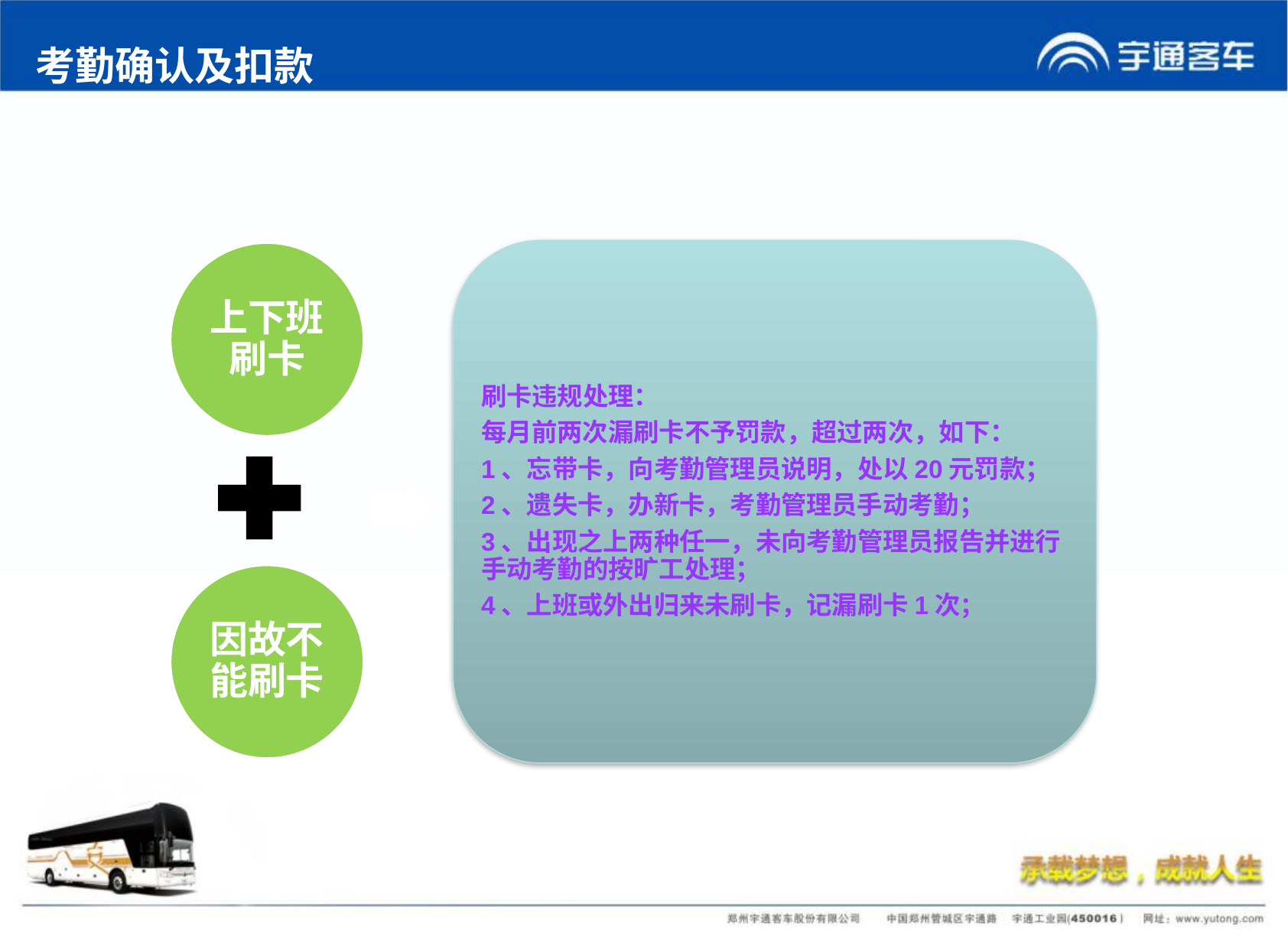

#

考勤确认及扣款
上下班刷卡

因故不能刷卡

刷卡违规处理：
每月前两次漏刷卡不予罚款，超过两次，如下：
1、忘带卡，向考勤管理员说明，处以20元罚款；
2、遗失卡，办新卡，考勤管理员手动考勤；
3、出现之上两种任一，未向考勤管理员报告并进行手动考勤的按旷工处理；
4、上班或外出归来未刷卡，记漏刷卡1次；